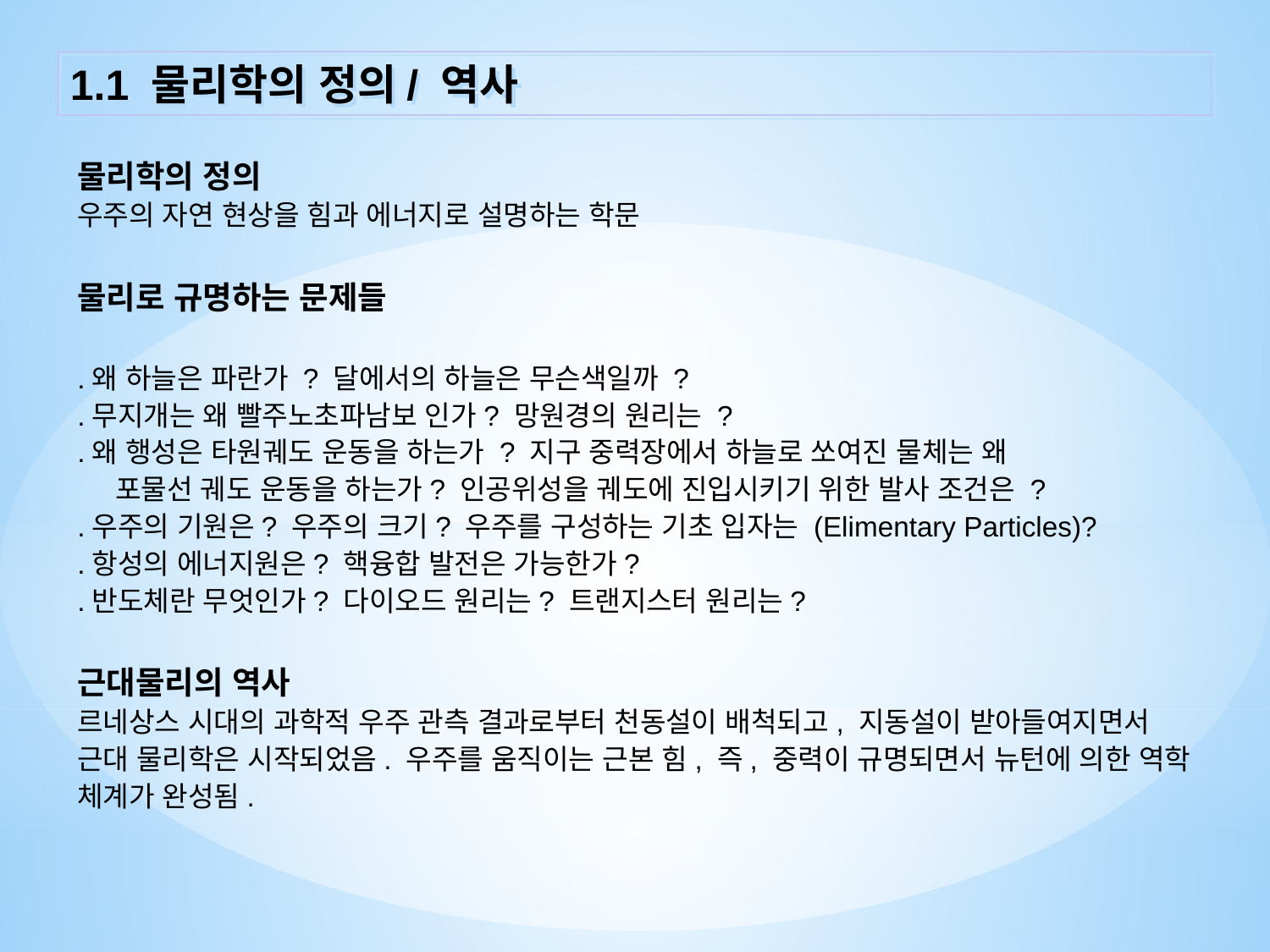

1.1 물리학의 정의/ 역사
물리학의 정의
우주의 자연 현상을 힘과 에너지로 설명하는 학문

물리로 규명하는 문제들

.왜 하늘은 파란가 ? 달에서의 하늘은 무슨색일까 ?
.무지개는 왜 빨주노초파남보 인가? 망원경의 원리는 ?
.왜 행성은 타원궤도 운동을 하는가 ? 지구 중력장에서 하늘로 쏘여진 물체는 왜
    포물선 궤도 운동을 하는가? 인공위성을 궤도에 진입시키기 위한 발사 조건은 ?
.우주의 기원은? 우주의 크기? 우주를 구성하는 기초 입자는 (Elimentary Particles)?
.항성의 에너지원은? 핵융합 발전은 가능한가?
.반도체란 무엇인가? 다이오드 원리는? 트랜지스터 원리는?

근대물리의 역사
르네상스 시대의 과학적 우주 관측 결과로부터 천동설이 배척되고, 지동설이 받아들여지면서 근대 물리학은 시작되었음. 우주를 움직이는 근본 힘, 즉, 중력이 규명되면서 뉴턴에 의한 역학 체계가 완성됨.